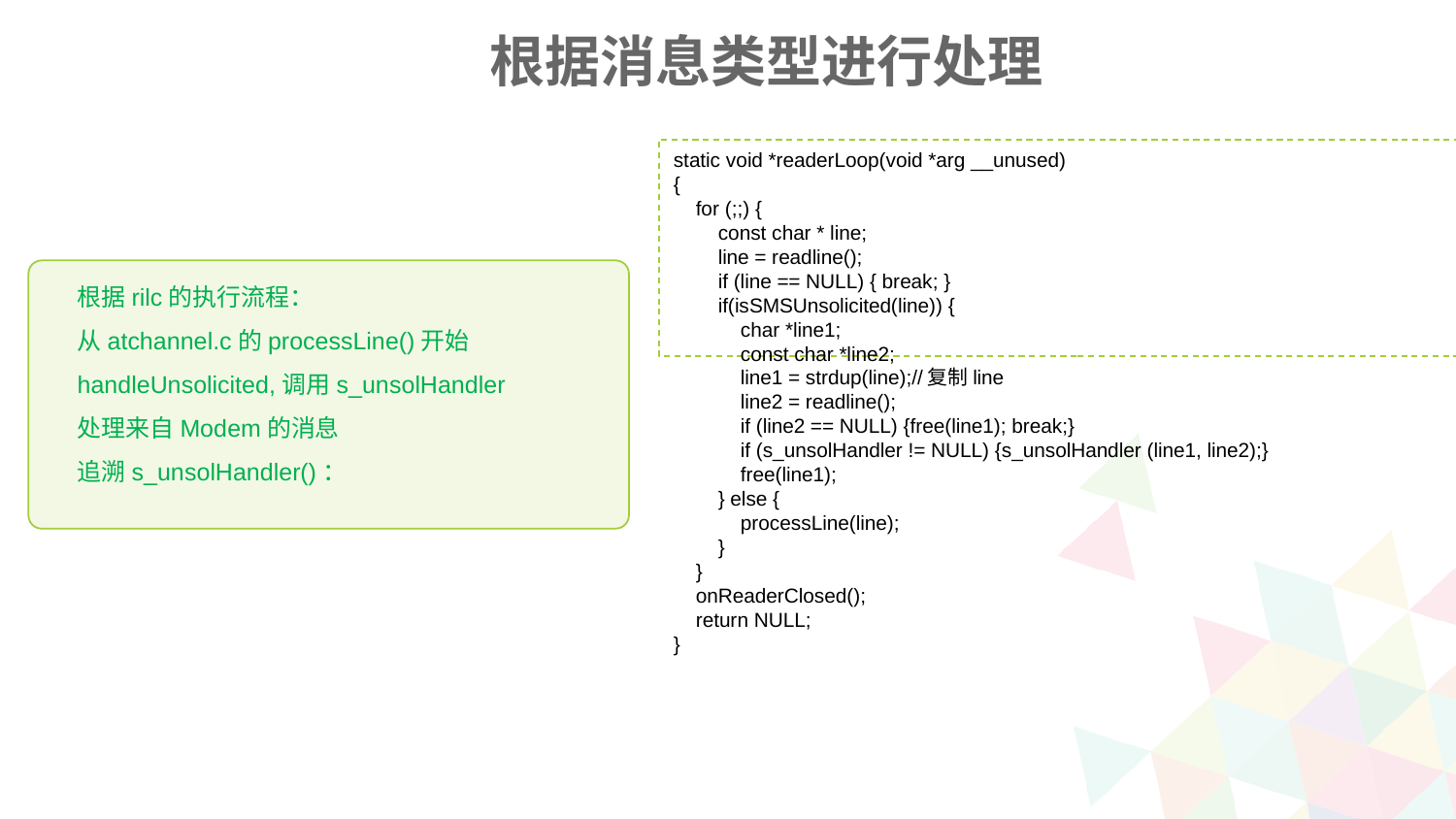

根据消息类型进行处理
static void *readerLoop(void *arg __unused)
{
    for (;;) {
        const char * line;
        line = readline();
        if (line == NULL) { break; }
        if(isSMSUnsolicited(line)) {
            char *line1;
            const char *line2;
            line1 = strdup(line);//复制line
            line2 = readline();
            if (line2 == NULL) {free(line1); break;}
            if (s_unsolHandler != NULL) {s_unsolHandler (line1, line2);}
            free(line1);
        } else {
            processLine(line);
        }
    }
    onReaderClosed();
    return NULL;
}

根据rilc的执行流程：
从atchannel.c的processLine()开始
handleUnsolicited,调用s_unsolHandler
处理来自Modem的消息
追溯s_unsolHandler()：